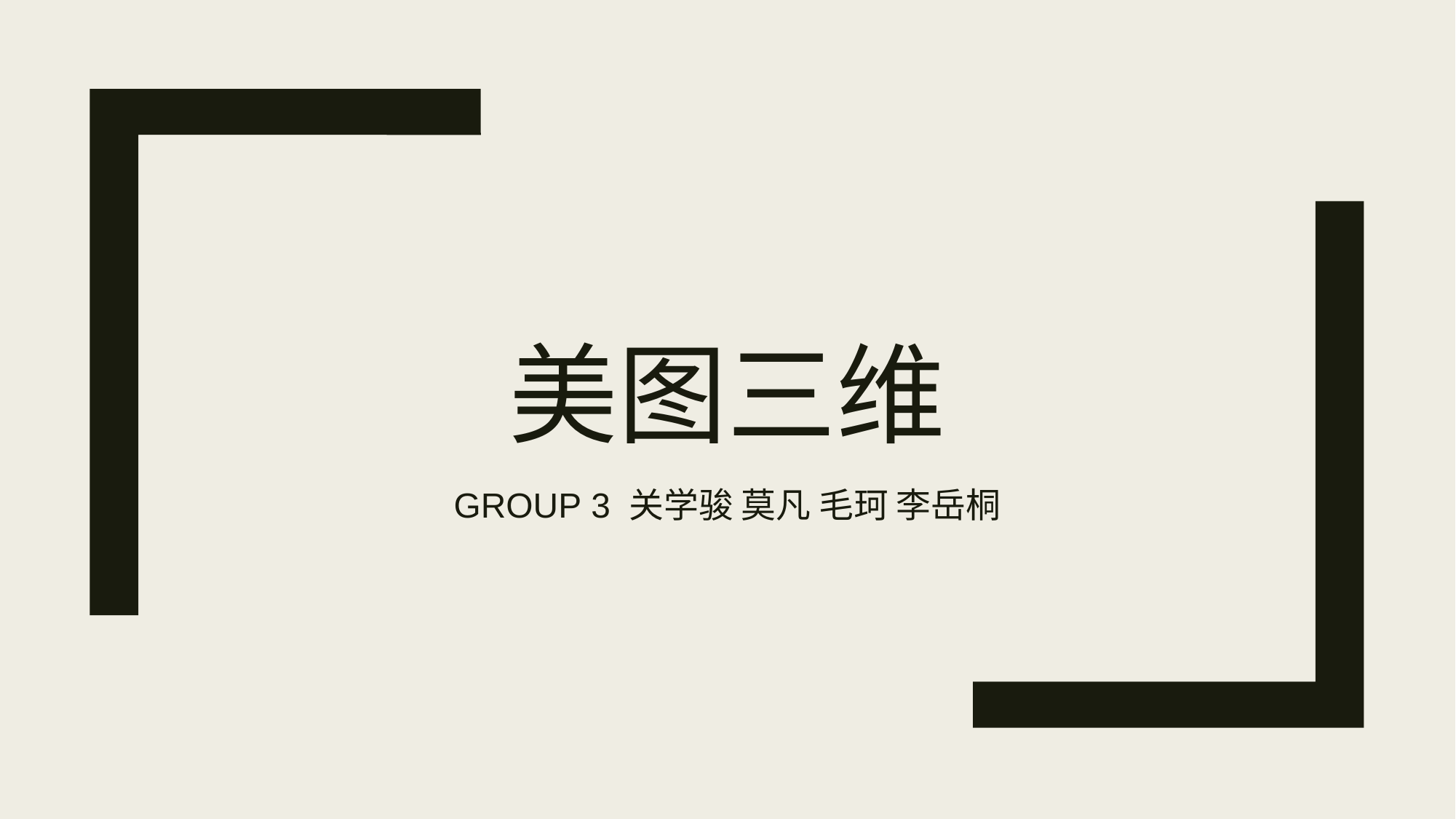

# 美图三维
GROUP 3 关学骏 莫凡 毛珂 李岳桐